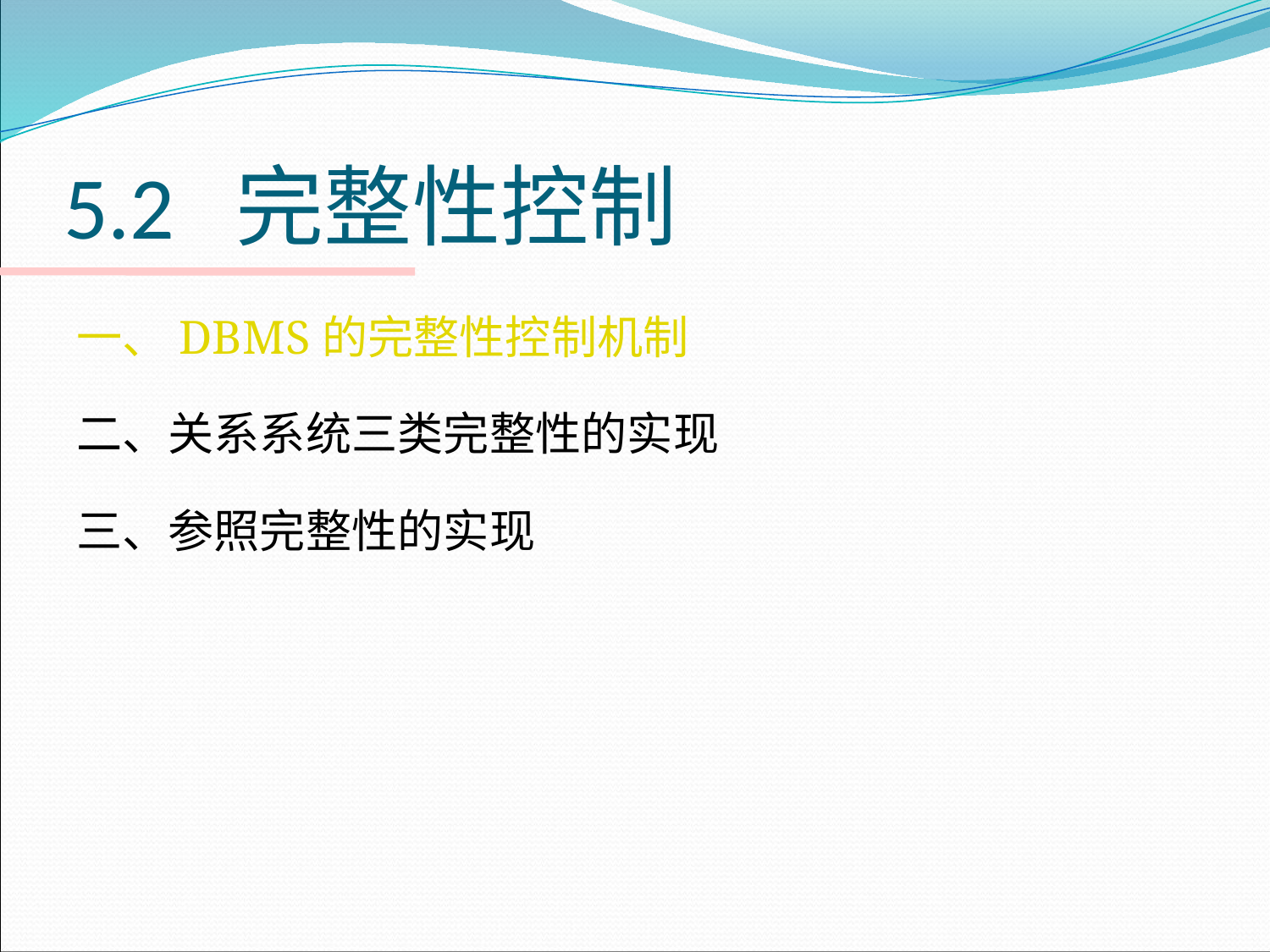

# 5.2  完整性控制
一、DBMS的完整性控制机制
二、关系系统三类完整性的实现
三、参照完整性的实现

501